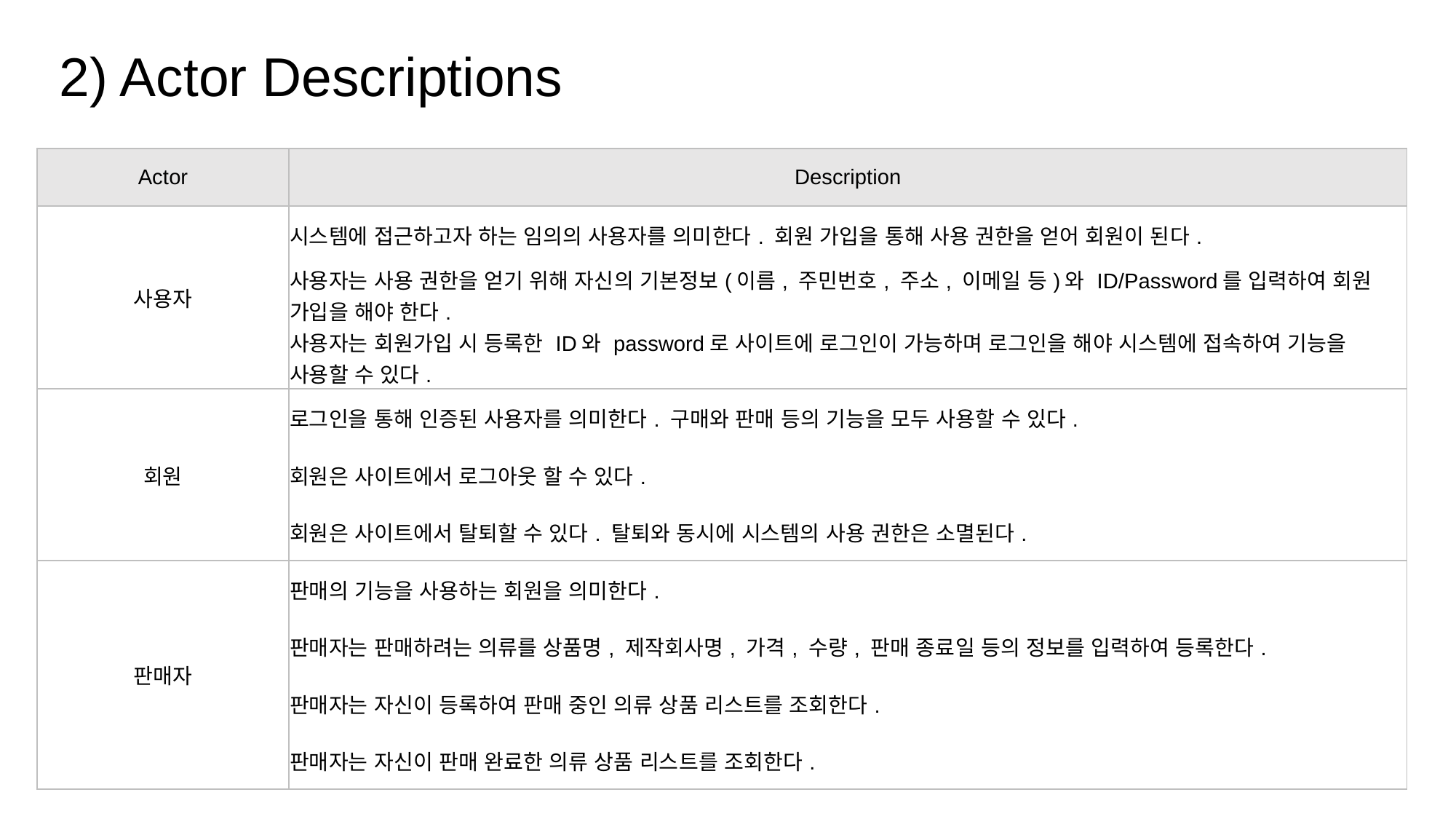

# 2) Actor Descriptions
| Actor | Description |
| --- | --- |
| 사용자 | 시스템에 접근하고자 하는 임의의 사용자를 의미한다. 회원 가입을 통해 사용 권한을 얻어 회원이 된다. |
|  | 사용자는 사용 권한을 얻기 위해 자신의 기본정보(이름, 주민번호, 주소, 이메일 등)와 ID/Password를 입력하여 회원 가입을 해야 한다. |
|  | 사용자는 회원가입 시 등록한 ID와 password로 사이트에 로그인이 가능하며 로그인을 해야 시스템에 접속하여 기능을 사용할 수 있다. |
| 회원 | 로그인을 통해 인증된 사용자를 의미한다. 구매와 판매 등의 기능을 모두 사용할 수 있다. |
|  | 회원은 사이트에서 로그아웃 할 수 있다. |
|  | 회원은 사이트에서 탈퇴할 수 있다. 탈퇴와 동시에 시스템의 사용 권한은 소멸된다. |
| 판매자 | 판매의 기능을 사용하는 회원을 의미한다. |
|  | 판매자는 판매하려는 의류를 상품명, 제작회사명, 가격, 수량, 판매 종료일 등의 정보를 입력하여 등록한다. |
|  | 판매자는 자신이 등록하여 판매 중인 의류 상품 리스트를 조회한다. |
|  | 판매자는 자신이 판매 완료한 의류 상품 리스트를 조회한다. |